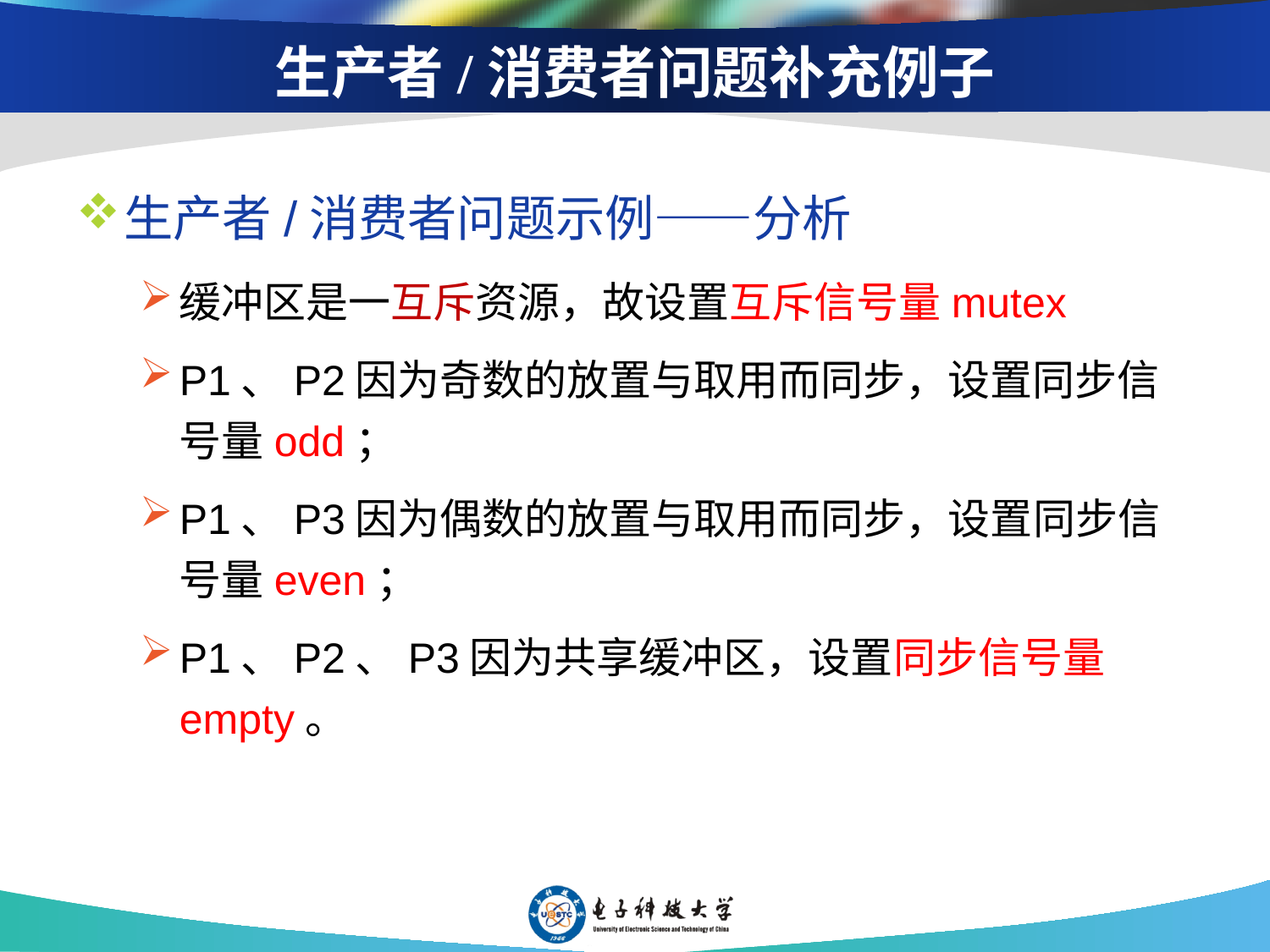

# 生产者/消费者问题补充例子
生产者/消费者问题示例——分析
缓冲区是一互斥资源，故设置互斥信号量mutex
P1、P2因为奇数的放置与取用而同步，设置同步信号量odd；
P1、P3因为偶数的放置与取用而同步，设置同步信号量even；
P1、P2、P3因为共享缓冲区，设置同步信号量empty。